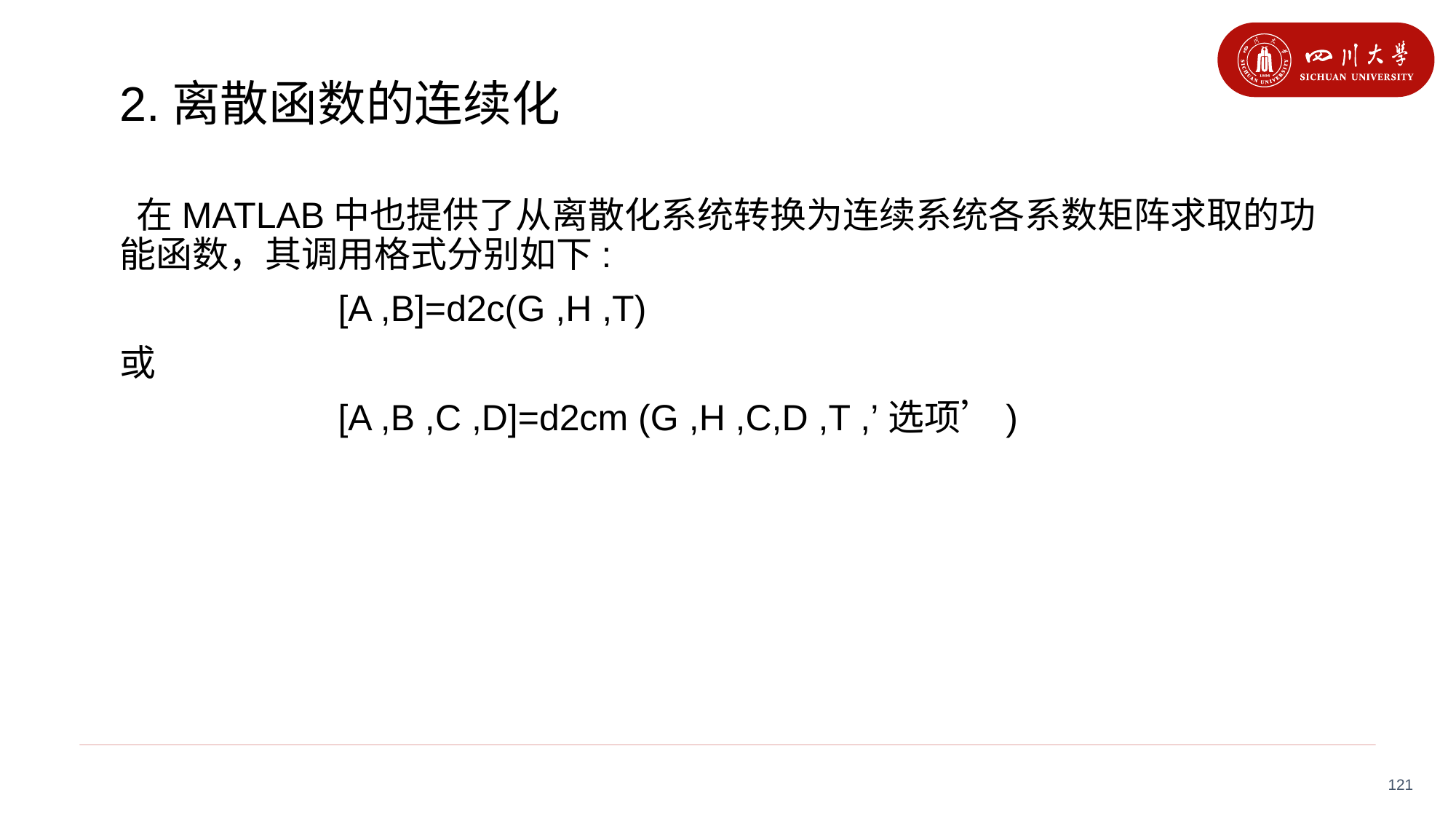

# 2.离散函数的连续化
 在MATLAB中也提供了从离散化系统转换为连续系统各系数矩阵求取的功能函数，其调用格式分别如下:
		[A ,B]=d2c(G ,H ,T)
或
		[A ,B ,C ,D]=d2cm (G ,H ,C,D ,T ,’选项’)

121